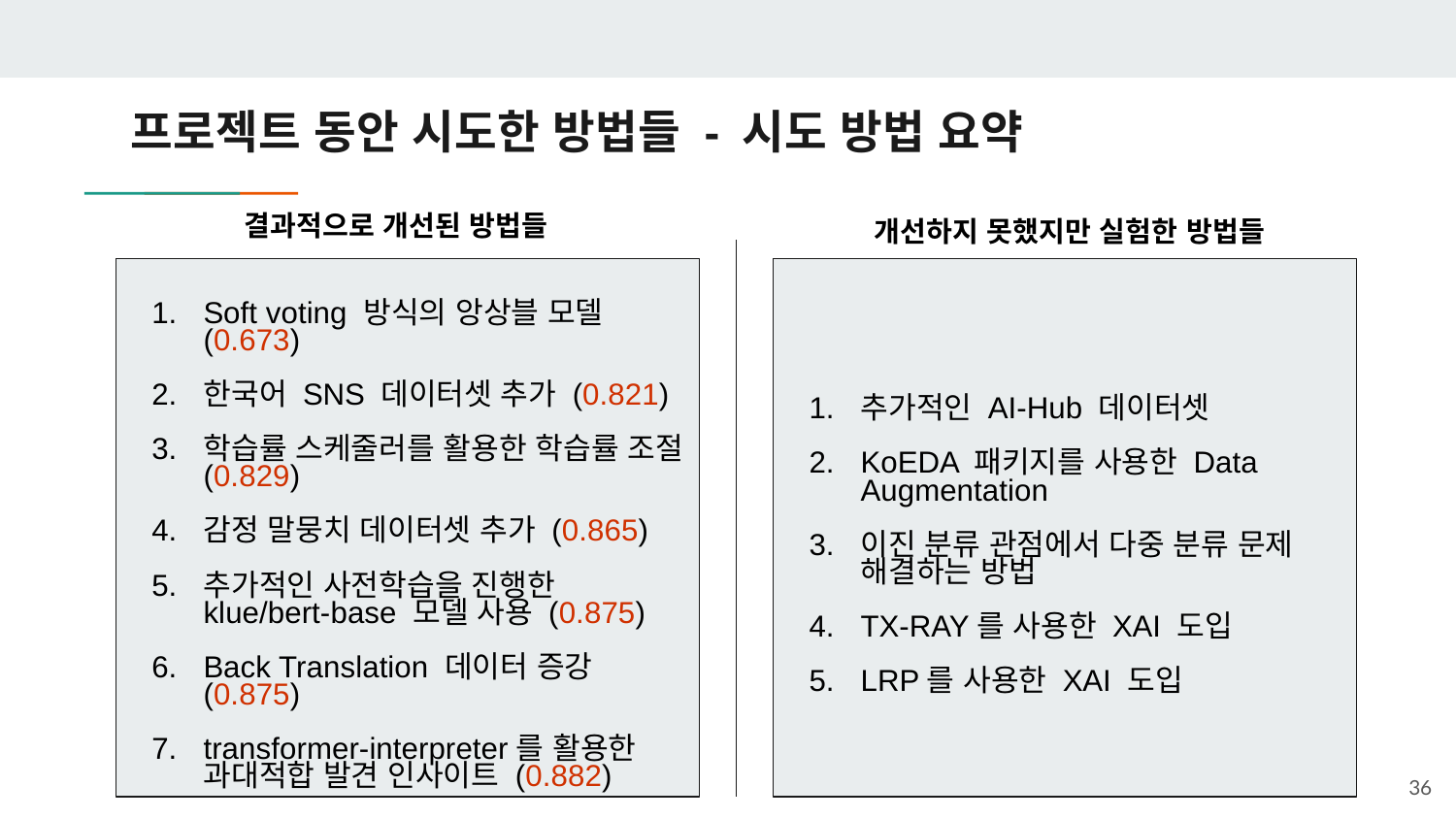

# 프로젝트 동안 시도한 방법들 - 시도 방법 요약
개선하지 못했지만 실험한 방법들
결과적으로 개선된 방법들

추가적인 AI-Hub 데이터셋

KoEDA 패키지를 사용한 Data Augmentation

이진 분류 관점에서 다중 분류 문제 해결하는 방법

TX-RAY를 사용한 XAI 도입

LRP를 사용한 XAI 도입

Soft voting 방식의 앙상블 모델 (0.673)

한국어 SNS 데이터셋 추가 (0.821)

학습률 스케줄러를 활용한 학습률 조절 (0.829)

감정 말뭉치 데이터셋 추가 (0.865)

추가적인 사전학습을 진행한 klue/bert-base 모델 사용 (0.875)

Back Translation 데이터 증강 (0.875)

transformer-interpreter를 활용한 과대적합 발견 인사이트 (0.882)
36